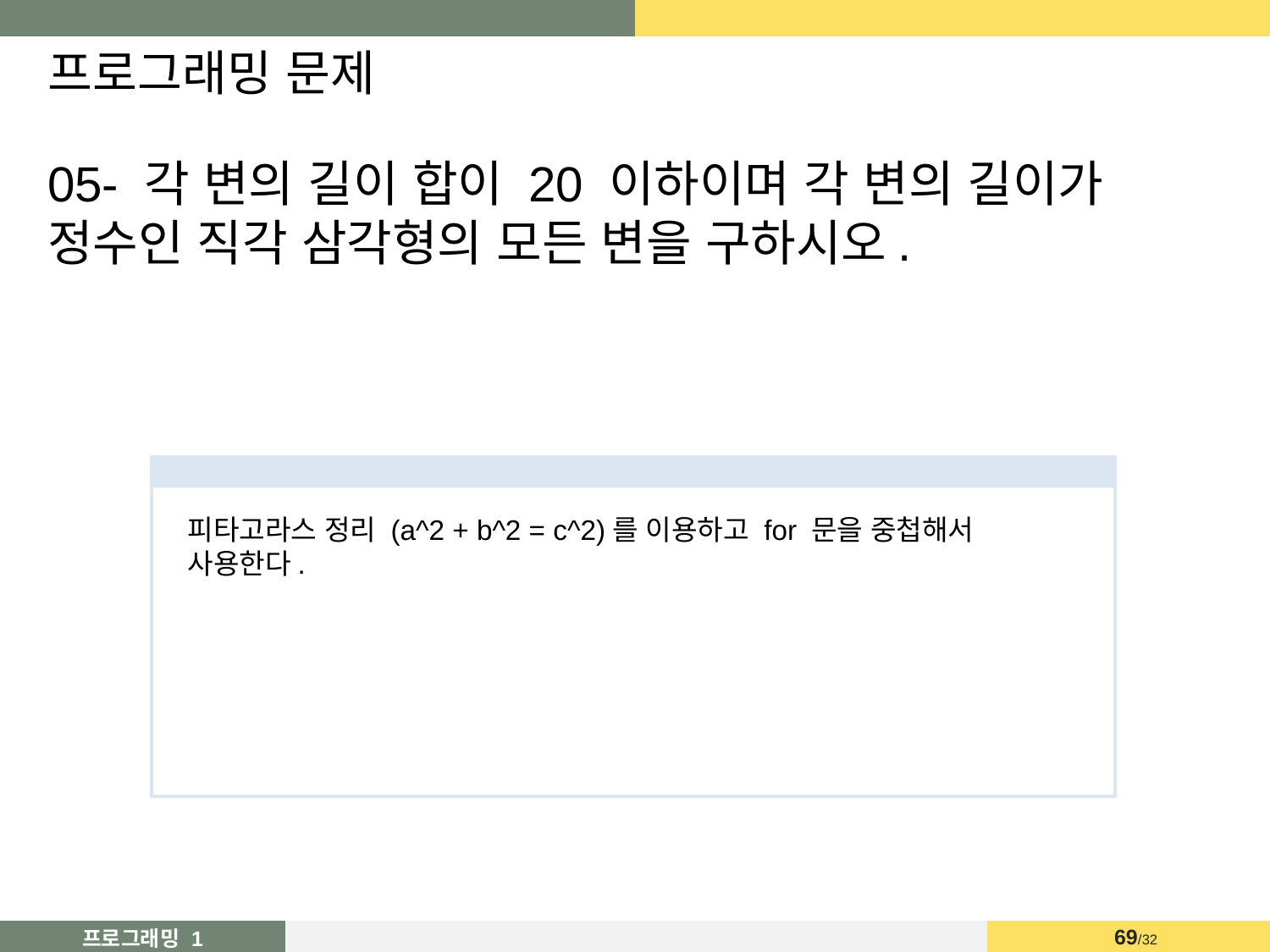

# 프로그래밍 문제
05- 각 변의 길이 합이 20 이하이며 각 변의 길이가 정수인 직각 삼각형의 모든 변을 구하시오.

피타고라스 정리 (a^2 + b^2 = c^2)를 이용하고 for 문을 중첩해서 사용한다.